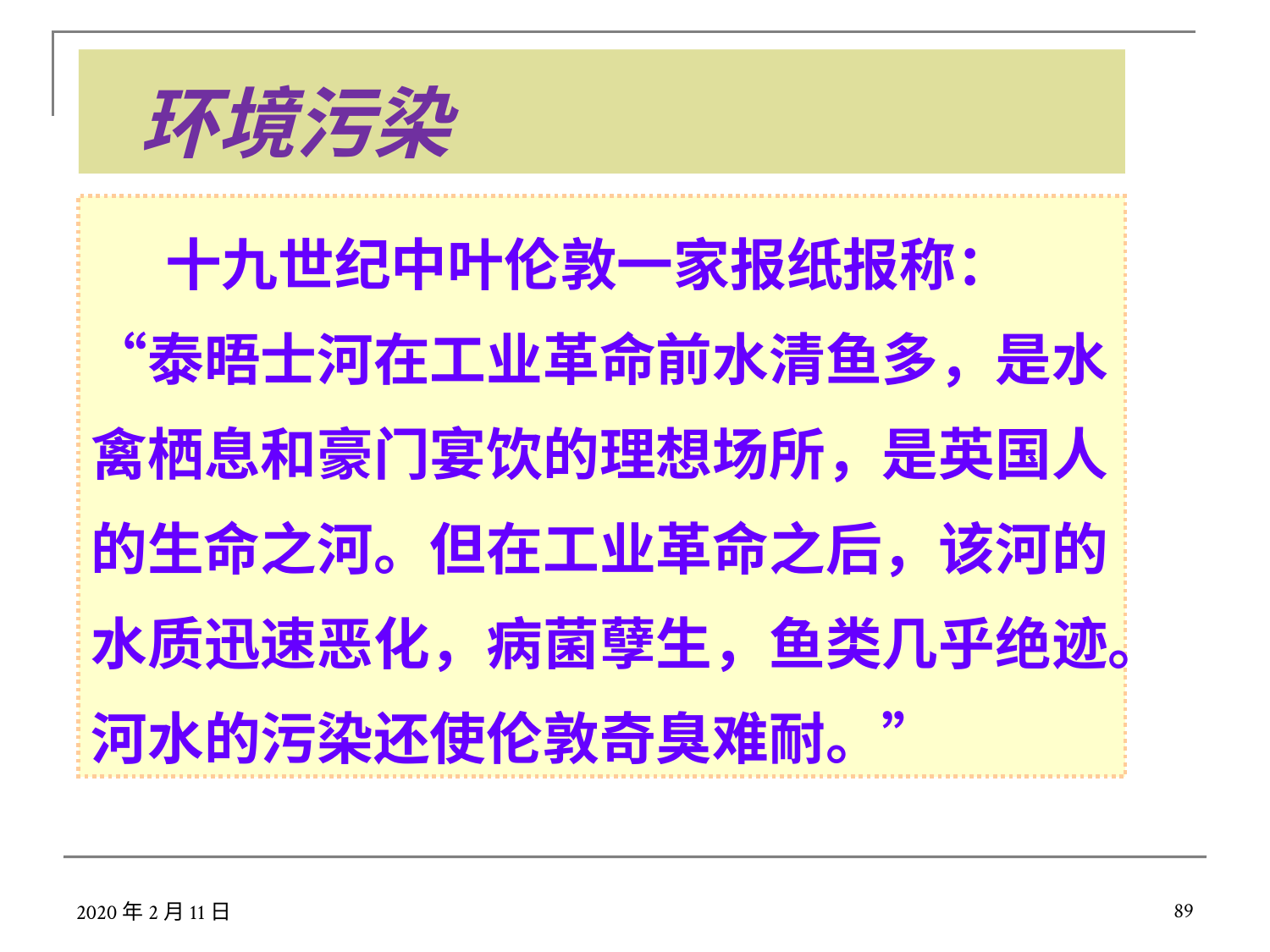

环境污染
　十九世纪中叶伦敦一家报纸报称：“泰晤士河在工业革命前水清鱼多，是水禽栖息和豪门宴饮的理想场所，是英国人的生命之河。但在工业革命之后，该河的水质迅速恶化，病菌孽生，鱼类几乎绝迹。河水的污染还使伦敦奇臭难耐。”
2020年2月11日
89